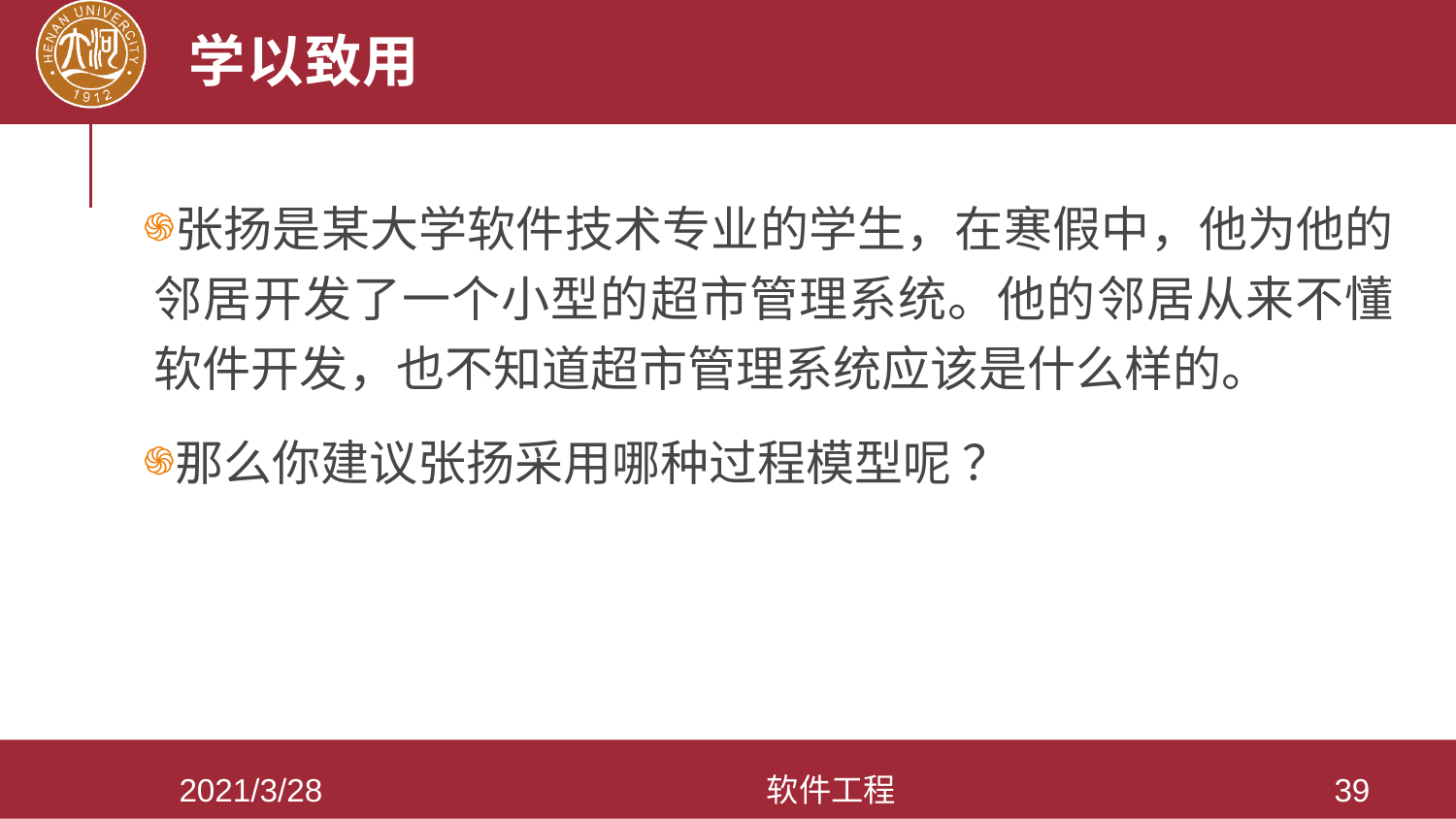

# 学以致用
张扬是某大学软件技术专业的学生，在寒假中，他为他的邻居开发了一个小型的超市管理系统。他的邻居从来不懂软件开发，也不知道超市管理系统应该是什么样的。
那么你建议张扬采用哪种过程模型呢 ？
2021/3/28
软件工程
39